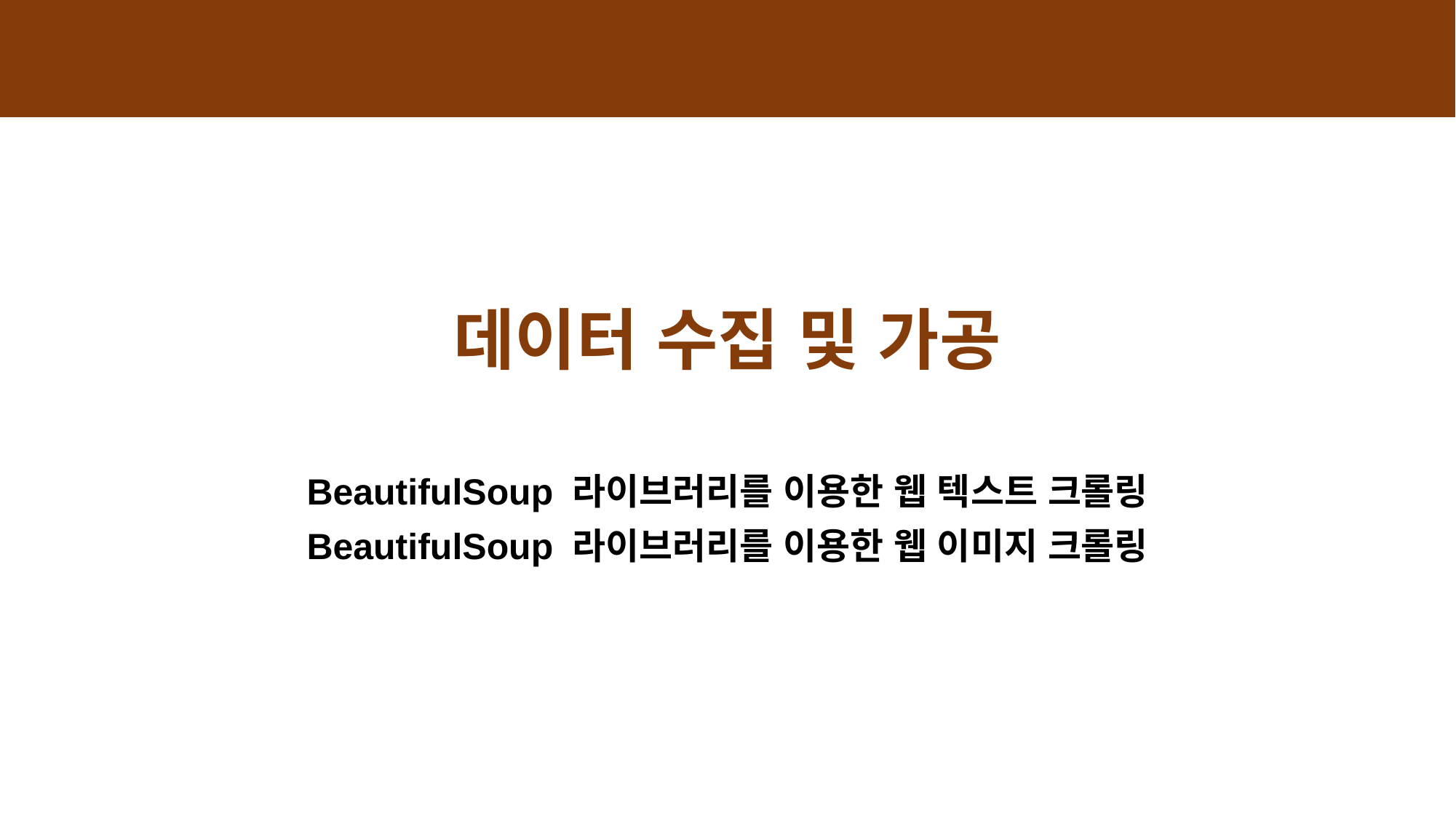

# 데이터 수집 및 가공
BeautifulSoup 라이브러리를 이용한 웹 텍스트 크롤링
BeautifulSoup 라이브러리를 이용한 웹 이미지 크롤링